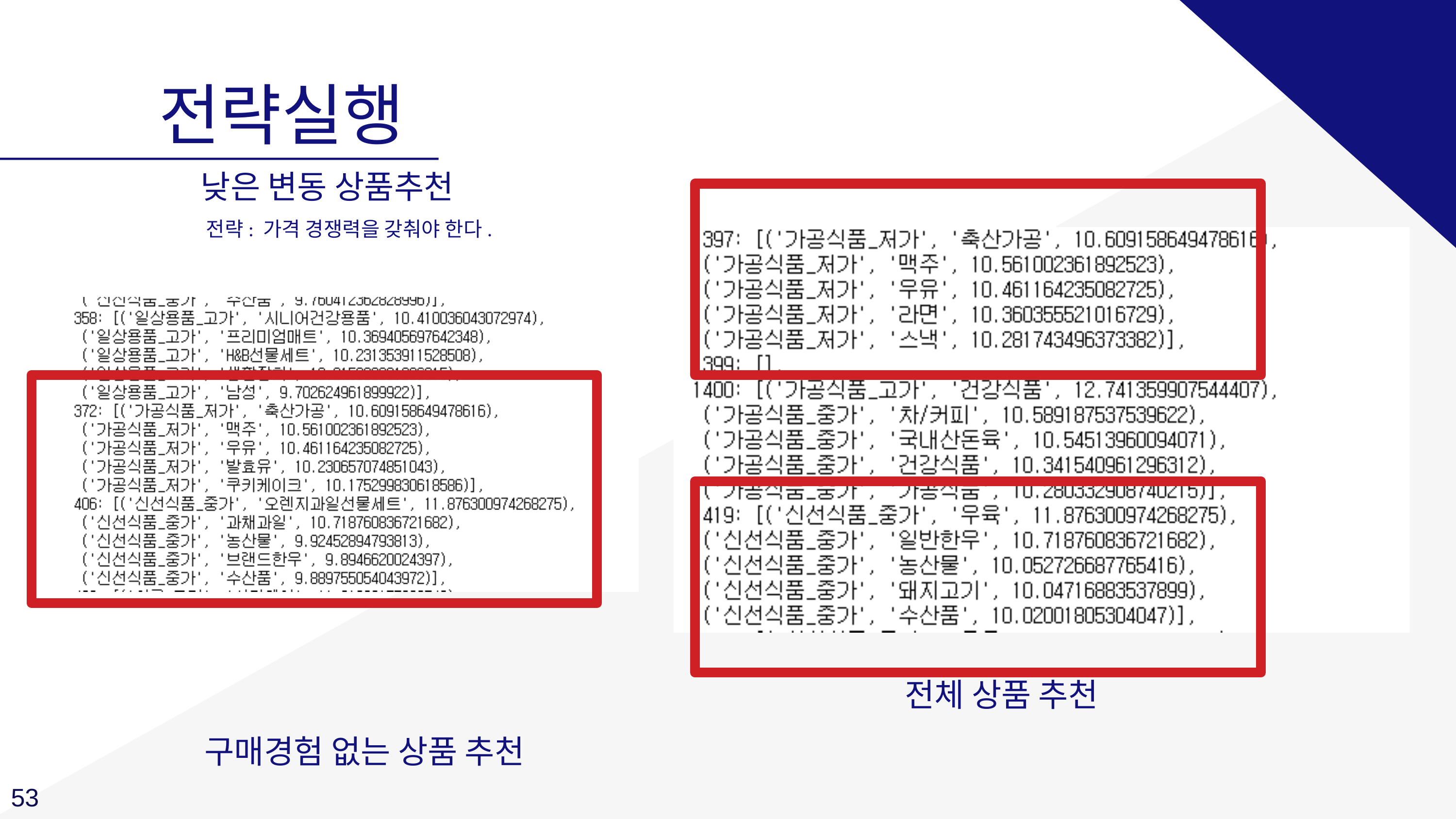

전략실행

낮은 변동 상품추천

전략: 가격 경쟁력을 갖춰야 한다.

전체 상품 추천
구매경험 없는 상품 추천
53